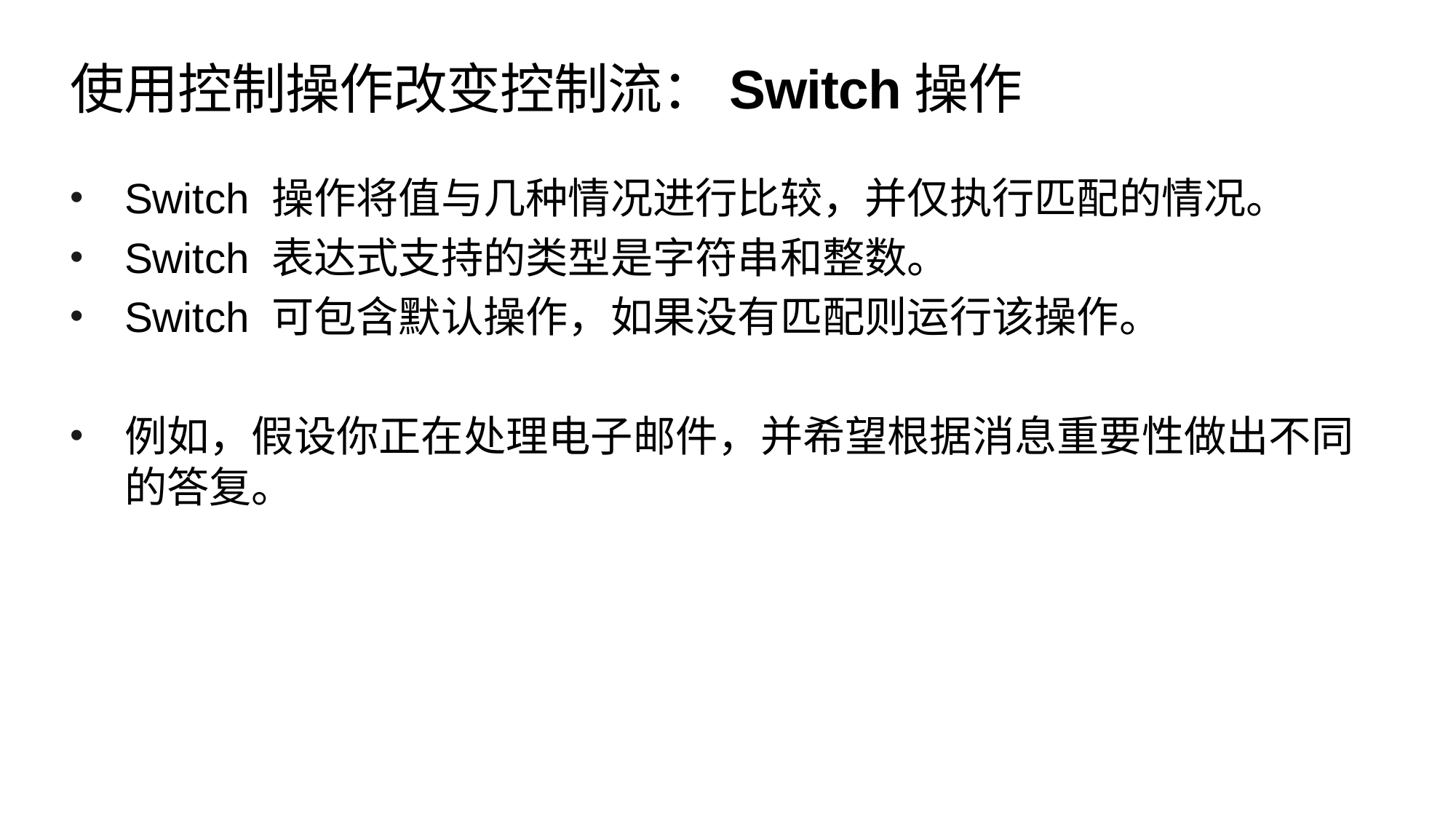

# 使用控制操作改变控制流：Switch操作
Switch 操作将值与几种情况进行比较，并仅执行匹配的情况。
Switch 表达式支持的类型是字符串和整数。
Switch 可包含默认操作，如果没有匹配则运行该操作。

例如，假设你正在处理电子邮件，并希望根据消息重要性做出不同的答复。